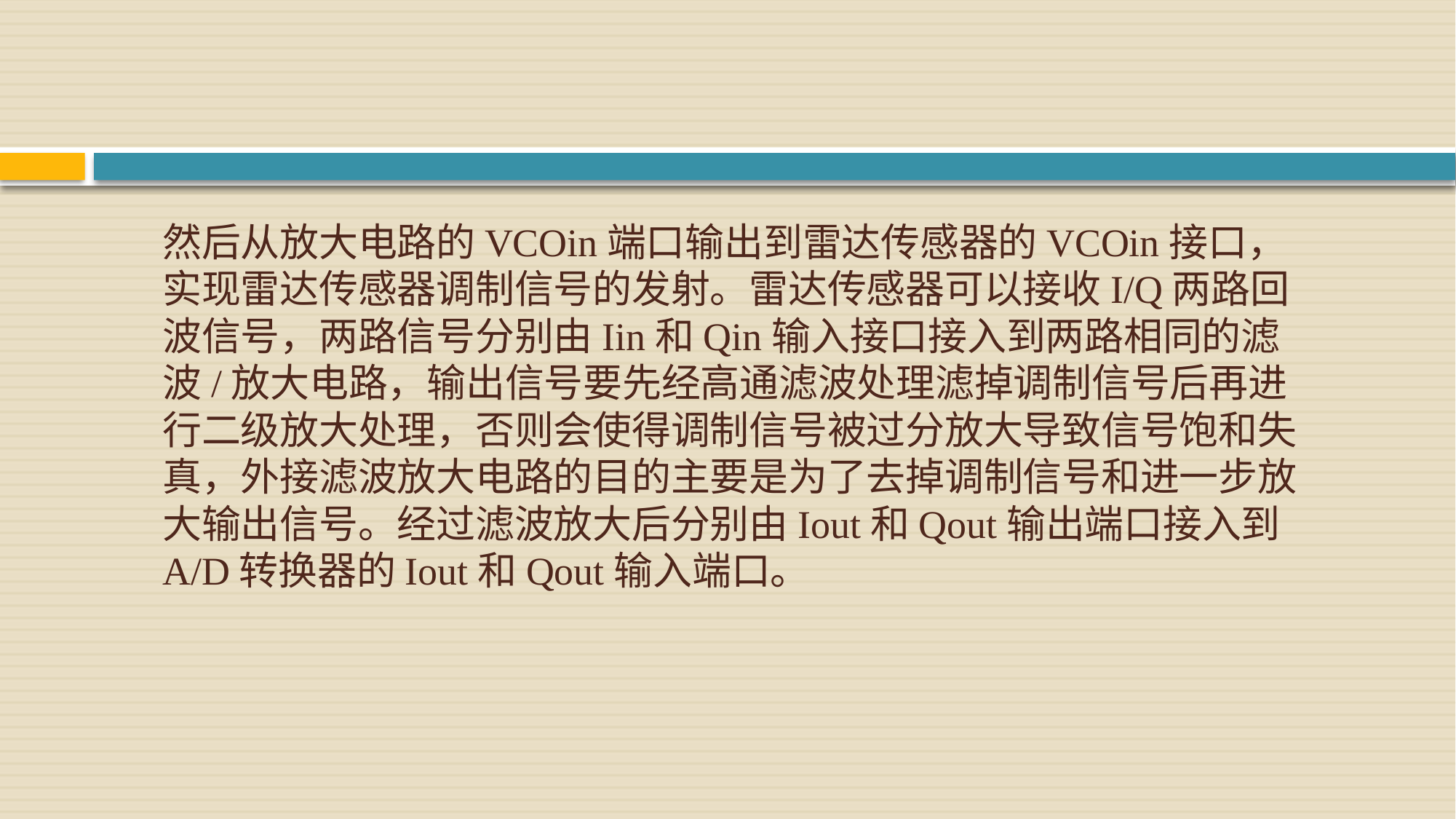

# 然后从放大电路的VCOin端口输出到雷达传感器的VCOin接口，实现雷达传感器调制信号的发射。雷达传感器可以接收I/Q两路回波信号，两路信号分别由Iin和Qin输入接口接入到两路相同的滤波/放大电路，输出信号要先经高通滤波处理滤掉调制信号后再进行二级放大处理，否则会使得调制信号被过分放大导致信号饱和失真，外接滤波放大电路的目的主要是为了去掉调制信号和进一步放大输出信号。经过滤波放大后分别由Iout和Qout输出端口接入到A/D转换器的Iout和Qout输入端口。